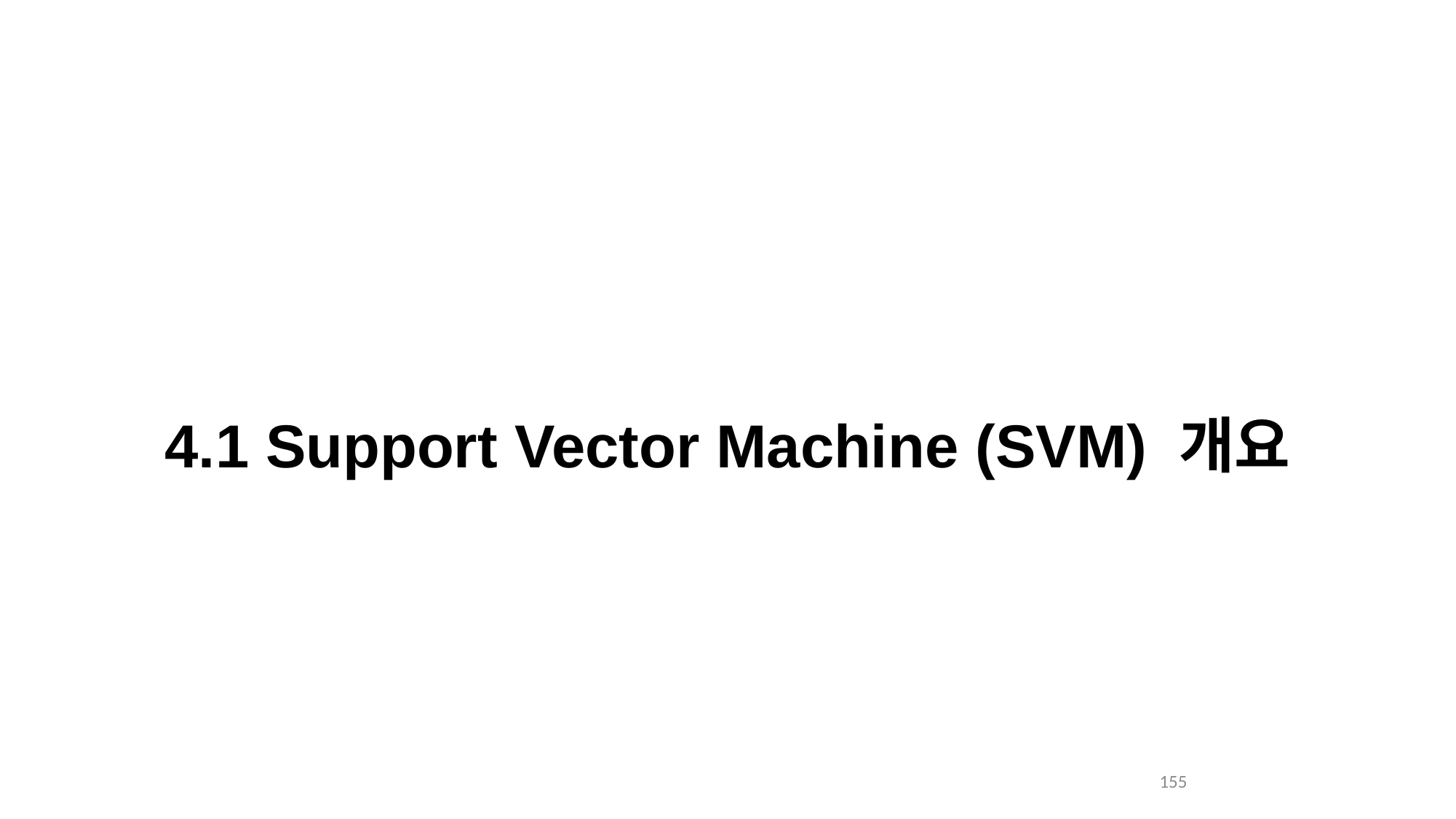

4.1 Support Vector Machine (SVM) 개요
155